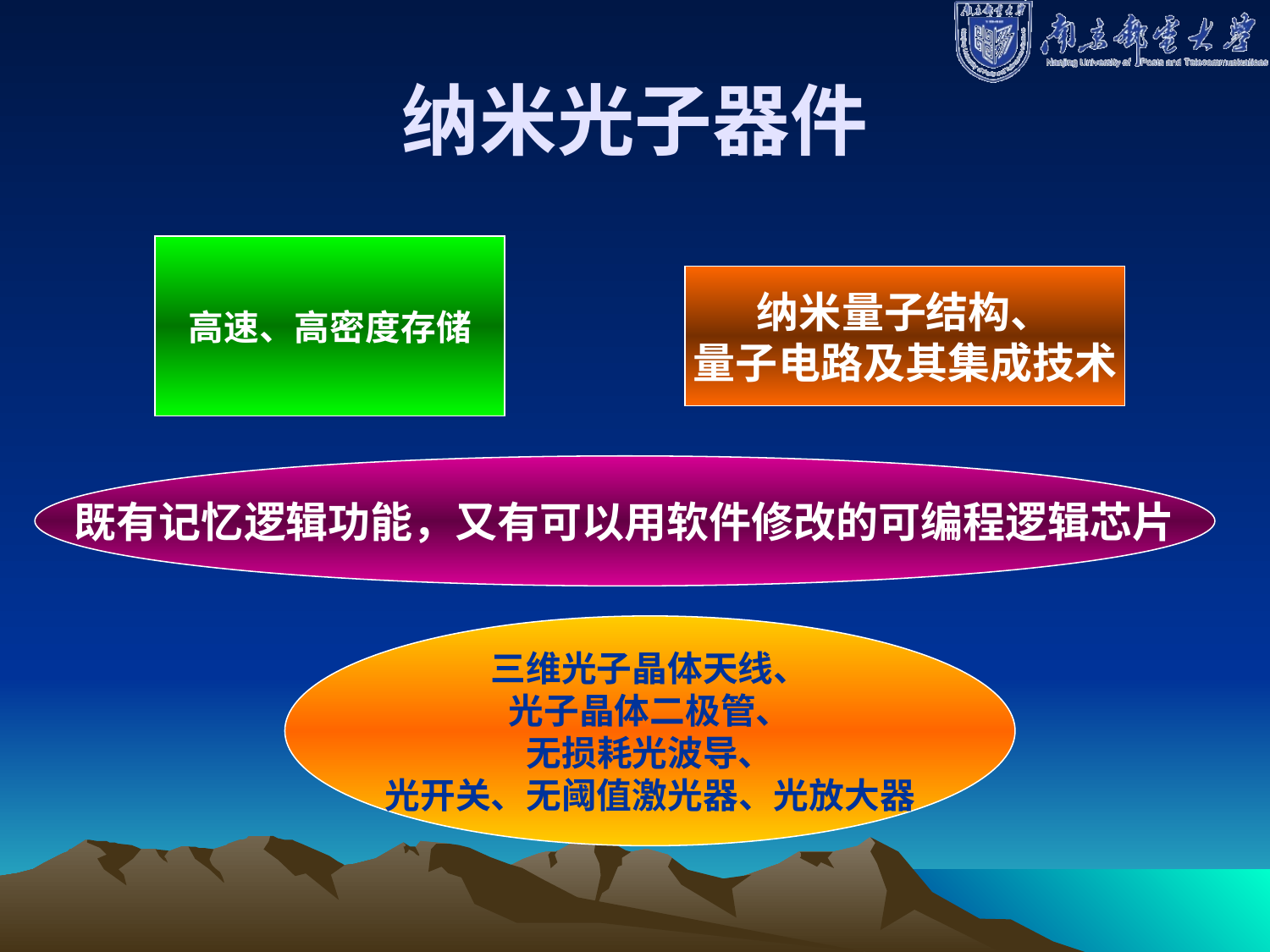

# 纳米光子器件
高速、高密度存储
纳米量子结构、
量子电路及其集成技术
既有记忆逻辑功能，又有可以用软件修改的可编程逻辑芯片
三维光子晶体天线、
光子晶体二极管、
无损耗光波导、
光开关、无阈值激光器、光放大器

13